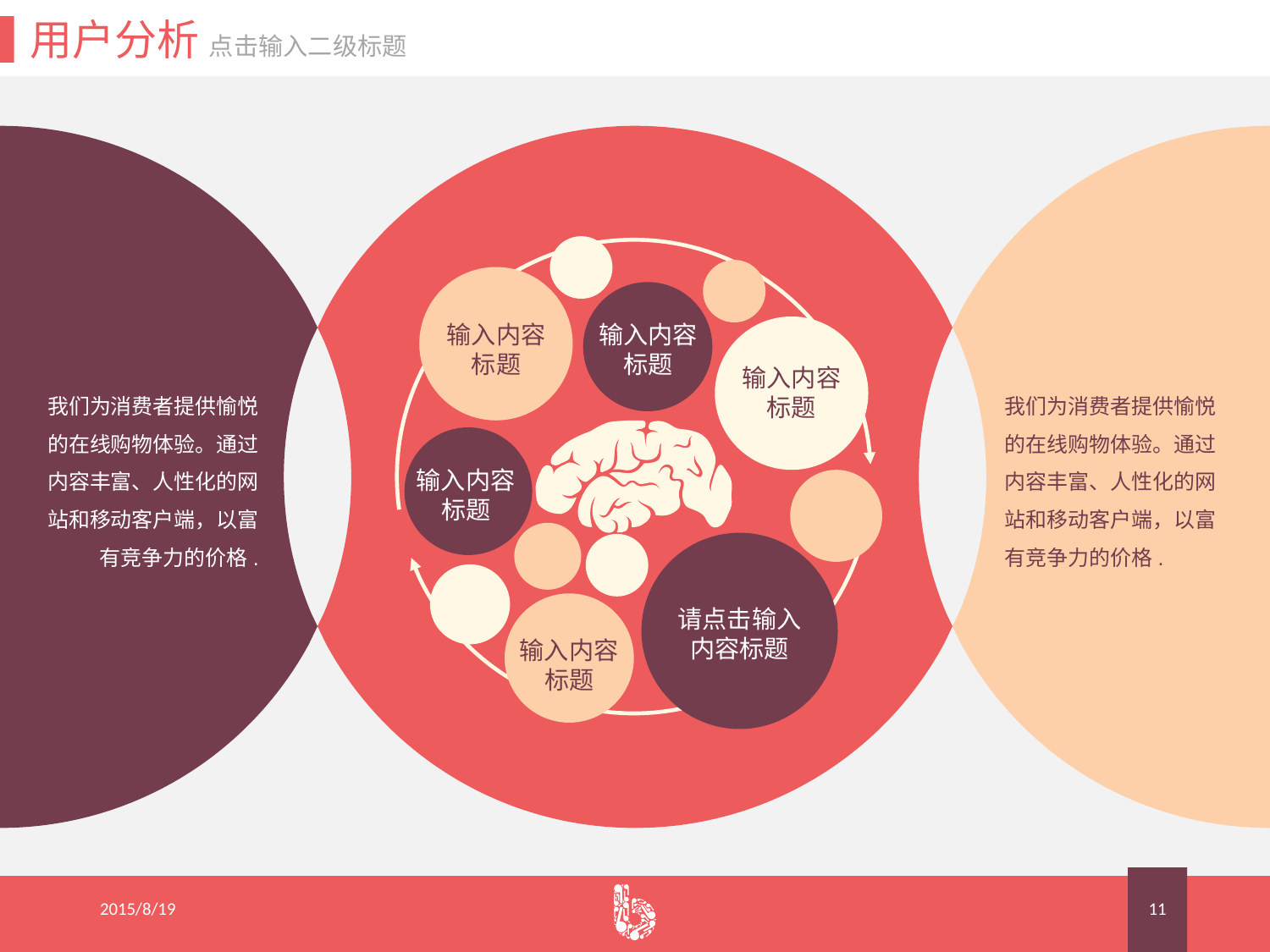

用户分析 点击输入二级标题

输入内容
标题
输入内容
标题

输入内容
标题
我们为消费者提供愉悦的在线购物体验。通过内容丰富、人性化的网站和移动客户端，以富有竞争力的价格.
我们为消费者提供愉悦的在线购物体验。通过内容丰富、人性化的网站和移动客户端，以富有竞争力的价格.

输入内容
标题

请点击输入
内容标题
输入内容
标题
2015/8/19
11